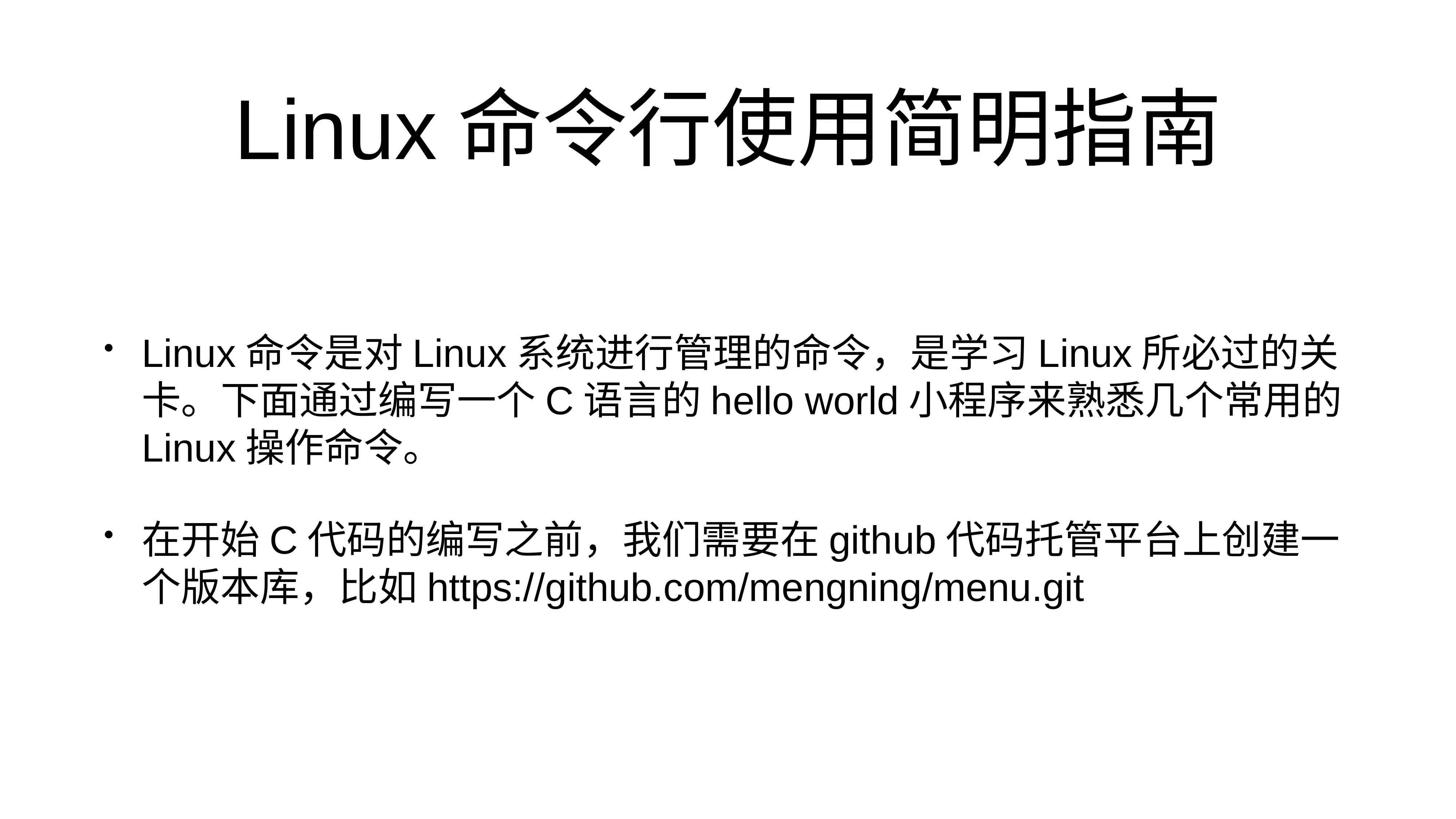

# Linux命令行使用简明指南
Linux命令是对Linux系统进行管理的命令，是学习Linux所必过的关卡。下面通过编写一个C语言的hello world小程序来熟悉几个常用的Linux操作命令。
在开始C代码的编写之前，我们需要在github代码托管平台上创建一个版本库，比如https://github.com/mengning/menu.git